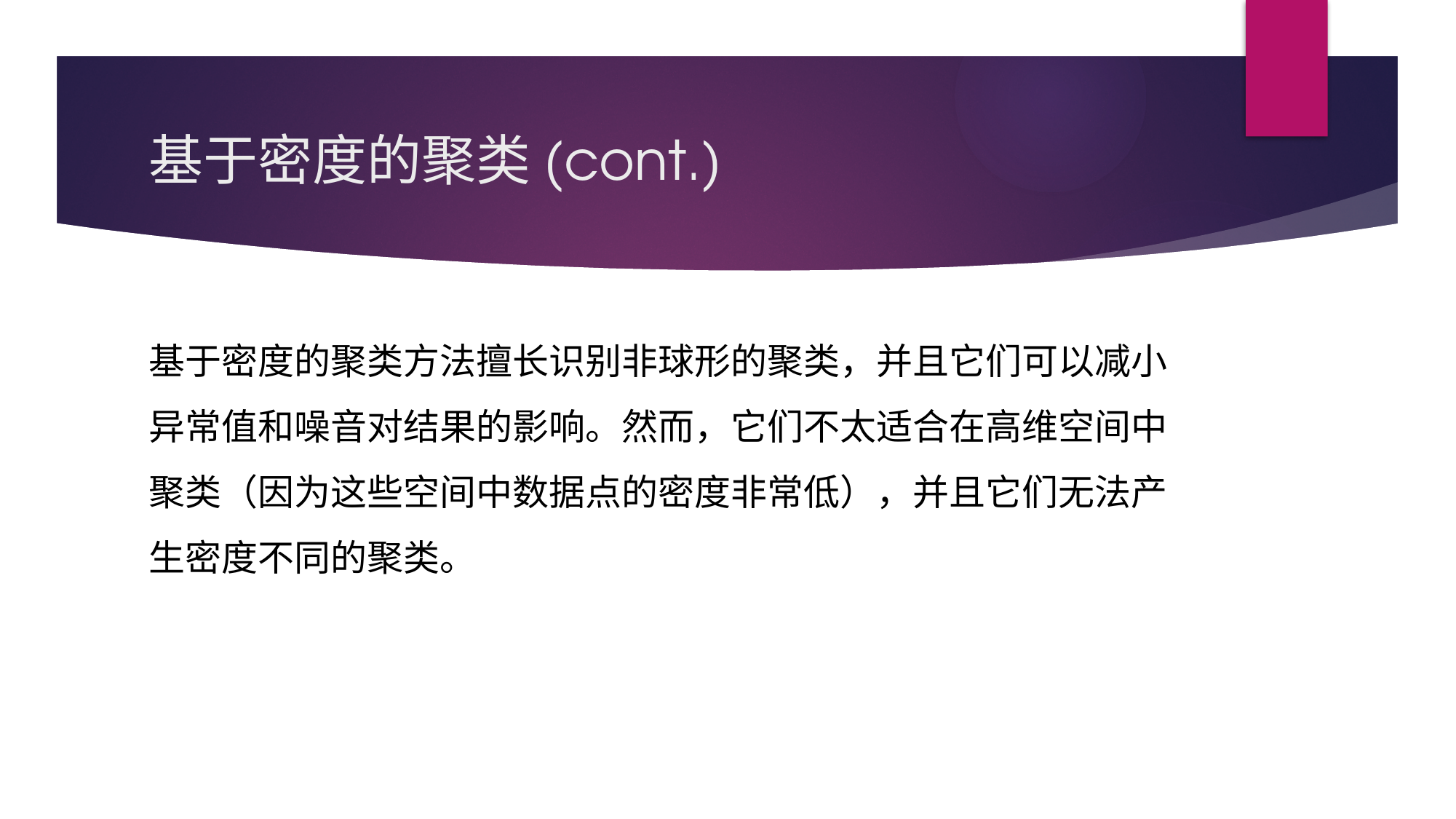

# 基于密度的聚类(cont.)
基于密度的聚类方法擅长识别非球形的聚类，并且它们可以减小异常值和噪音对结果的影响。然而，它们不太适合在高维空间中聚类（因为这些空间中数据点的密度非常低），并且它们无法产生密度不同的聚类。